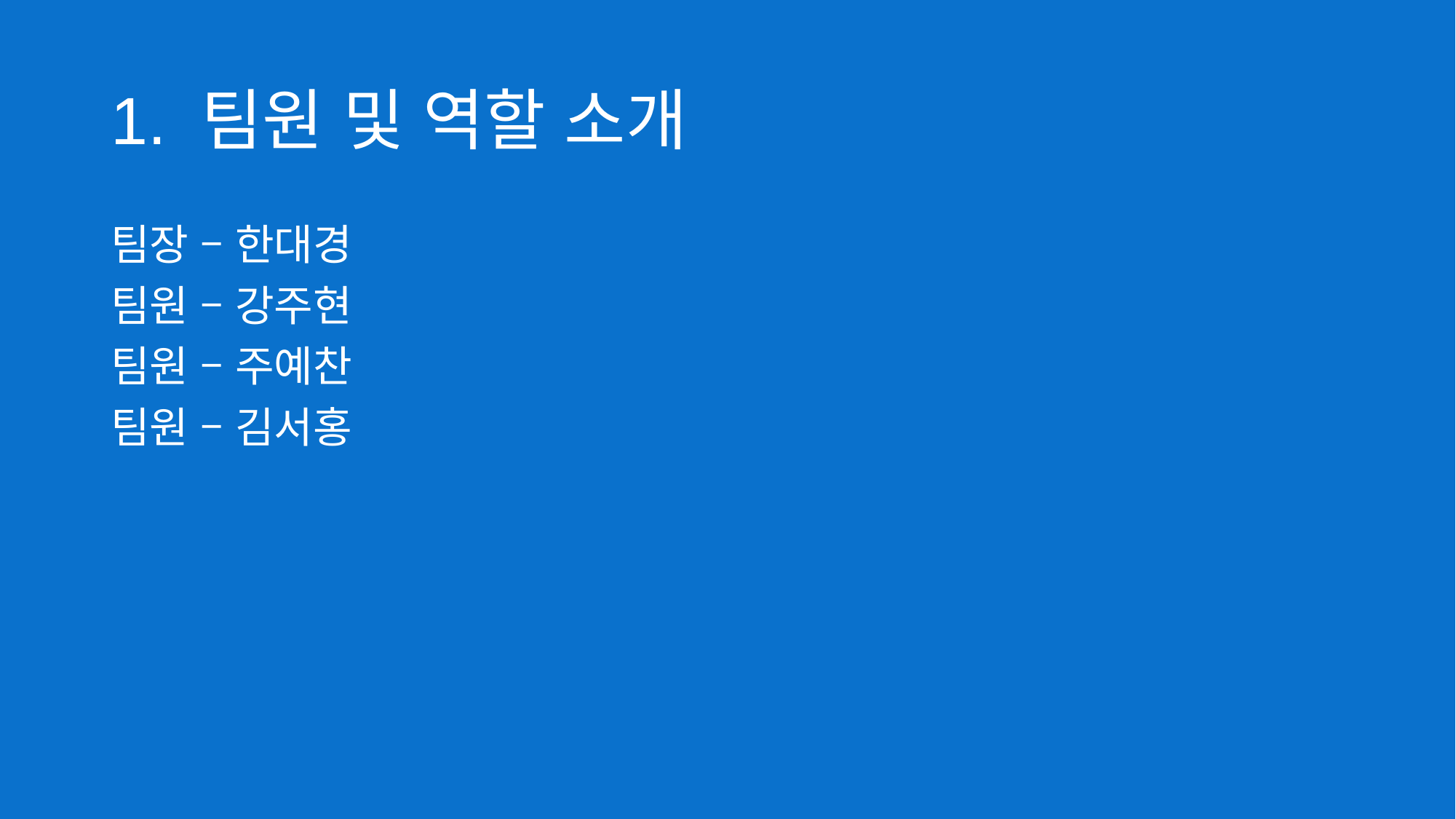

# 1. 팀원 및 역할 소개
팀장 – 한대경
팀원 – 강주현
팀원 – 주예찬
팀원 – 김서홍